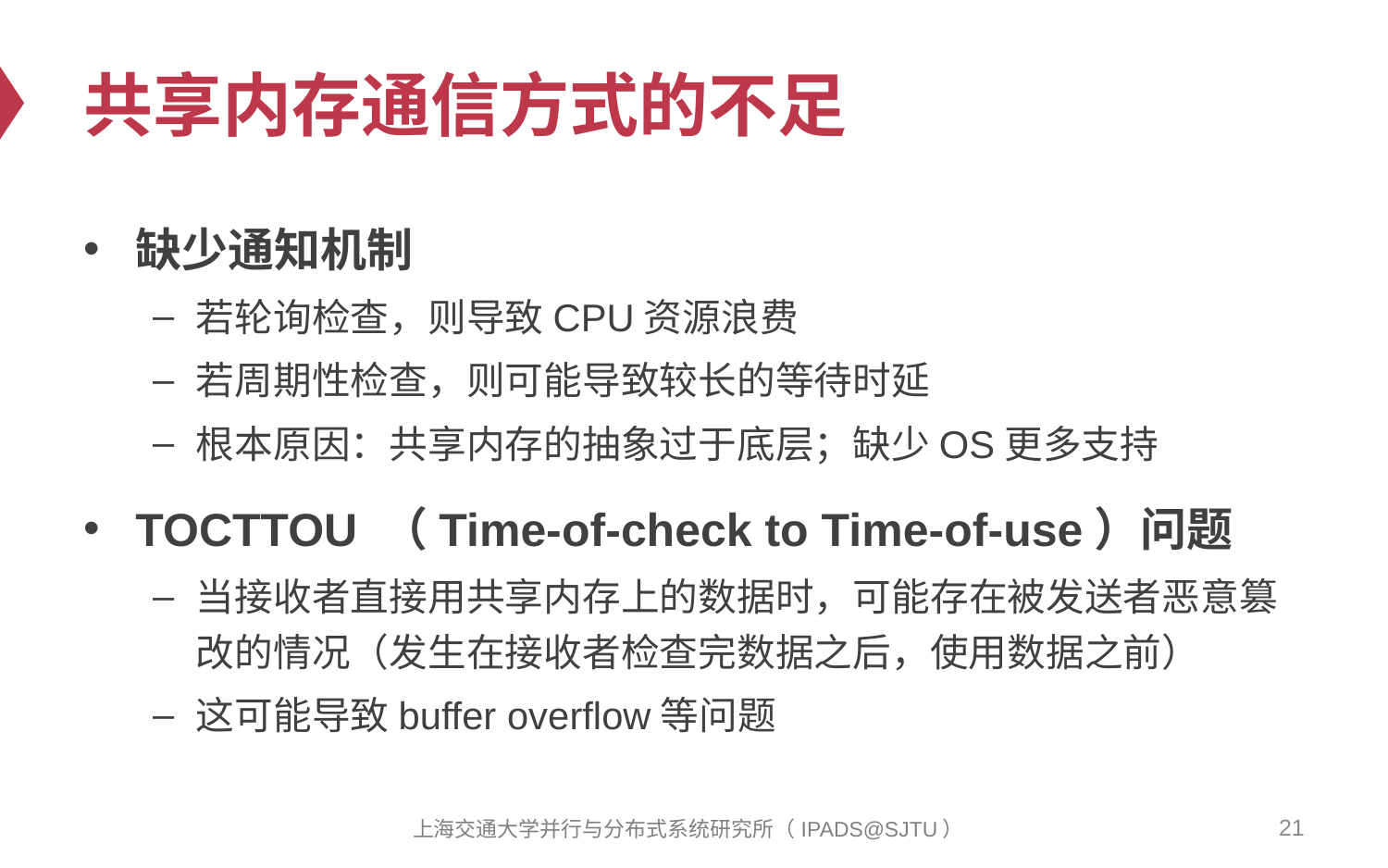

# 共享内存通信方式的不足
缺少通知机制
若轮询检查，则导致CPU资源浪费
若周期性检查，则可能导致较长的等待时延
根本原因：共享内存的抽象过于底层；缺少OS更多支持
TOCTTOU （Time-of-check to Time-of-use）问题
当接收者直接用共享内存上的数据时，可能存在被发送者恶意篡改的情况（发生在接收者检查完数据之后，使用数据之前）
这可能导致buffer overflow等问题
21
上海交通大学并行与分布式系统研究所（IPADS@SJTU）